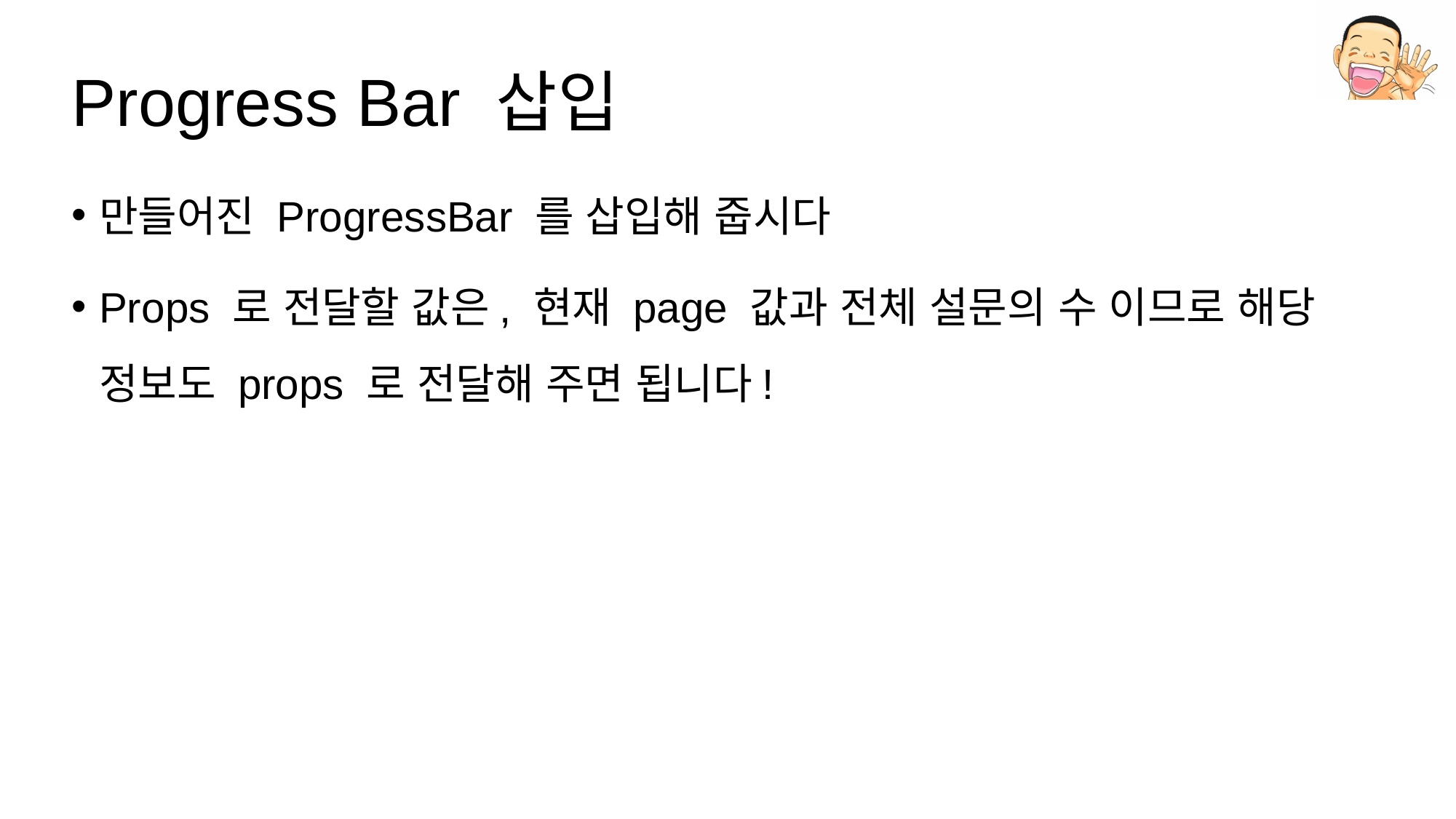

# Progress Bar 삽입
만들어진 ProgressBar 를 삽입해 줍시다
Props 로 전달할 값은, 현재 page 값과 전체 설문의 수 이므로 해당 정보도 props 로 전달해 주면 됩니다!